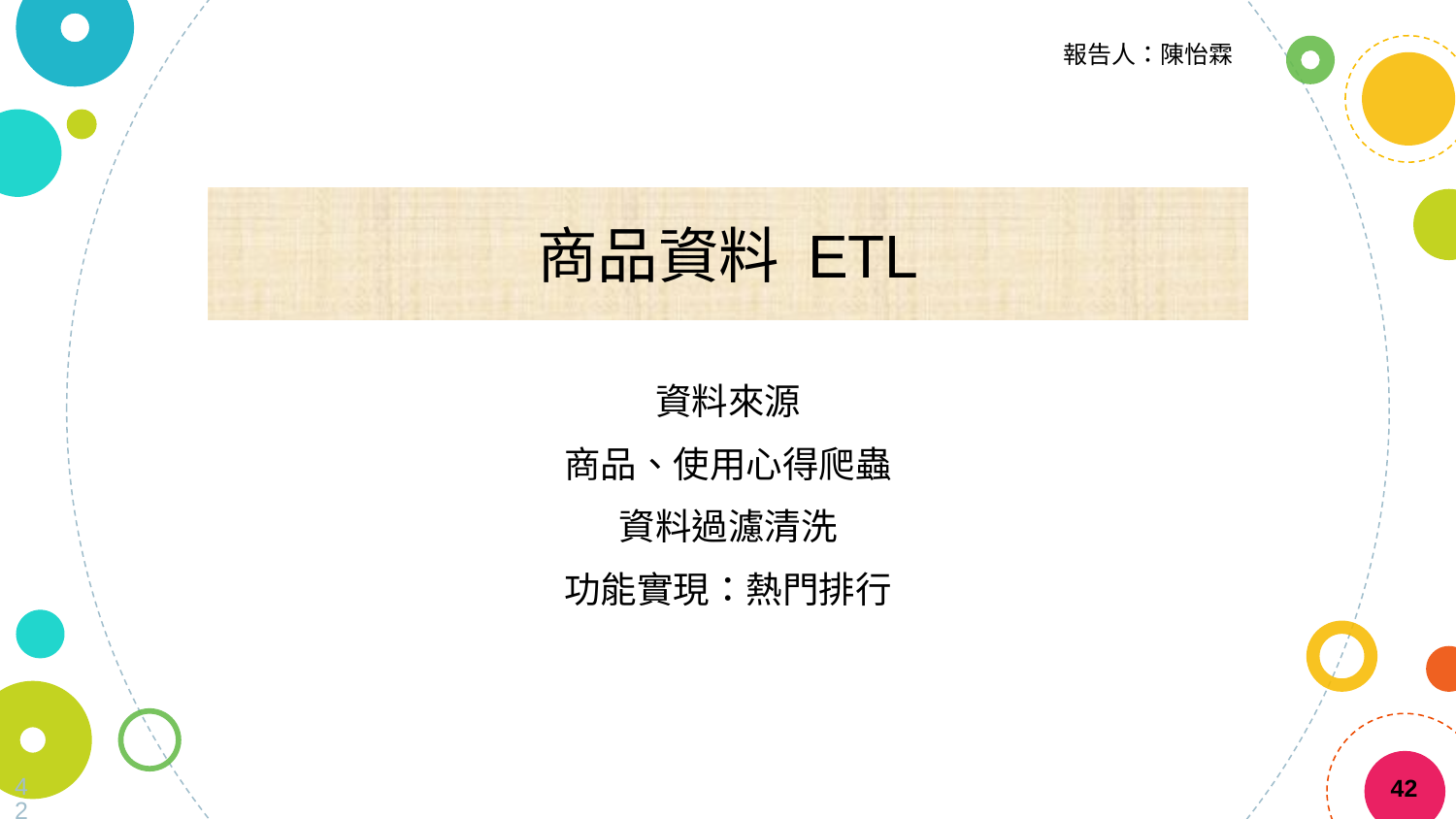

報告人：陳怡霖
商品資料 ETL
資料來源
商品、使用心得爬蟲
資料過濾清洗
功能實現：熱門排行

42
42